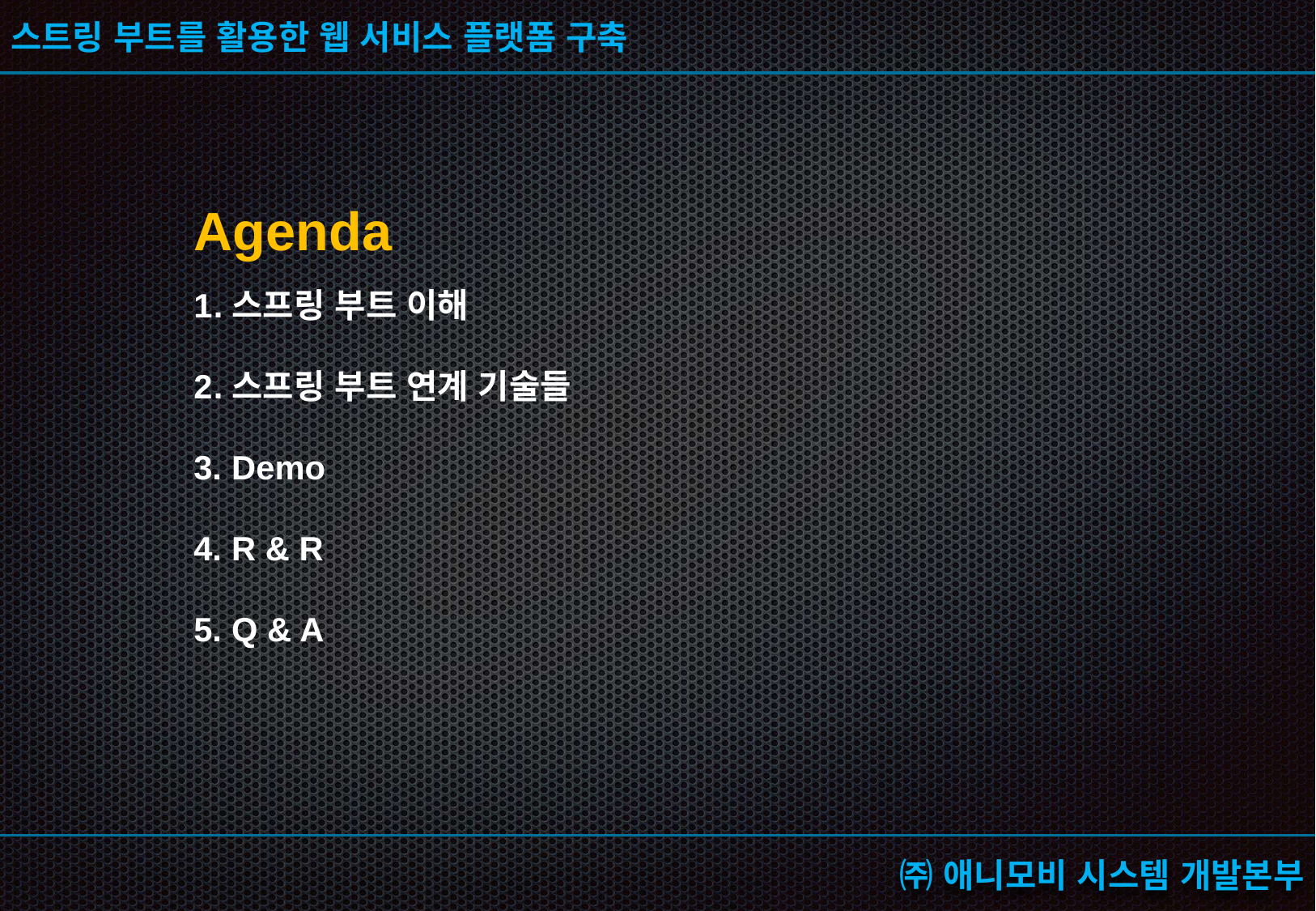

Agenda

스프링 부트 이해
스프링 부트 연계 기술들
Demo
R & R
Q & A